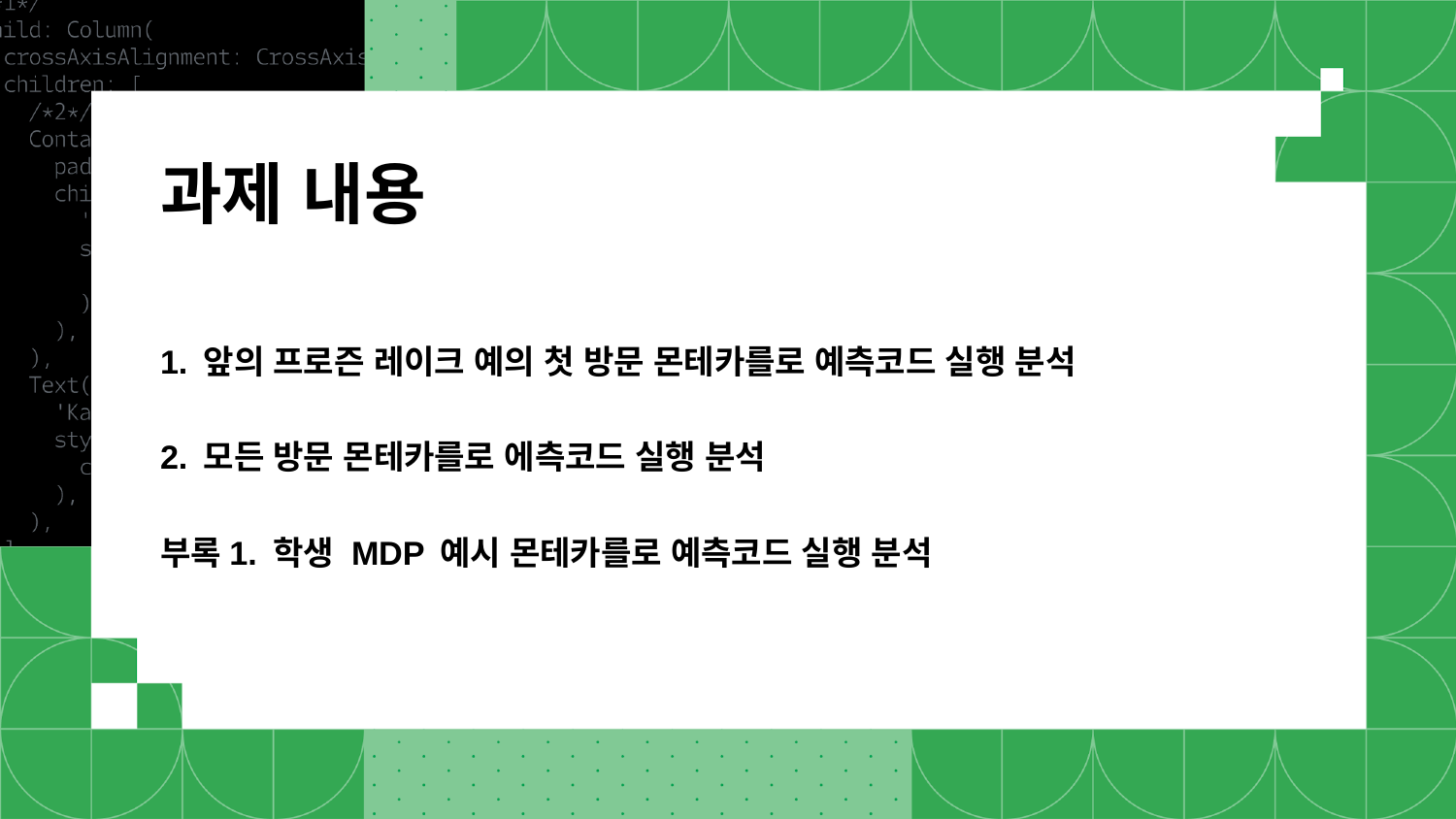

# 과제 내용 1. 앞의 프로즌 레이크 예의 첫 방문 몬테카를로 예측코드 실행 분석 2. 모든 방문 몬테카를로 에측코드 실행 분석 부록1. 학생 MDP 예시 몬테카를로 예측코드 실행 분석